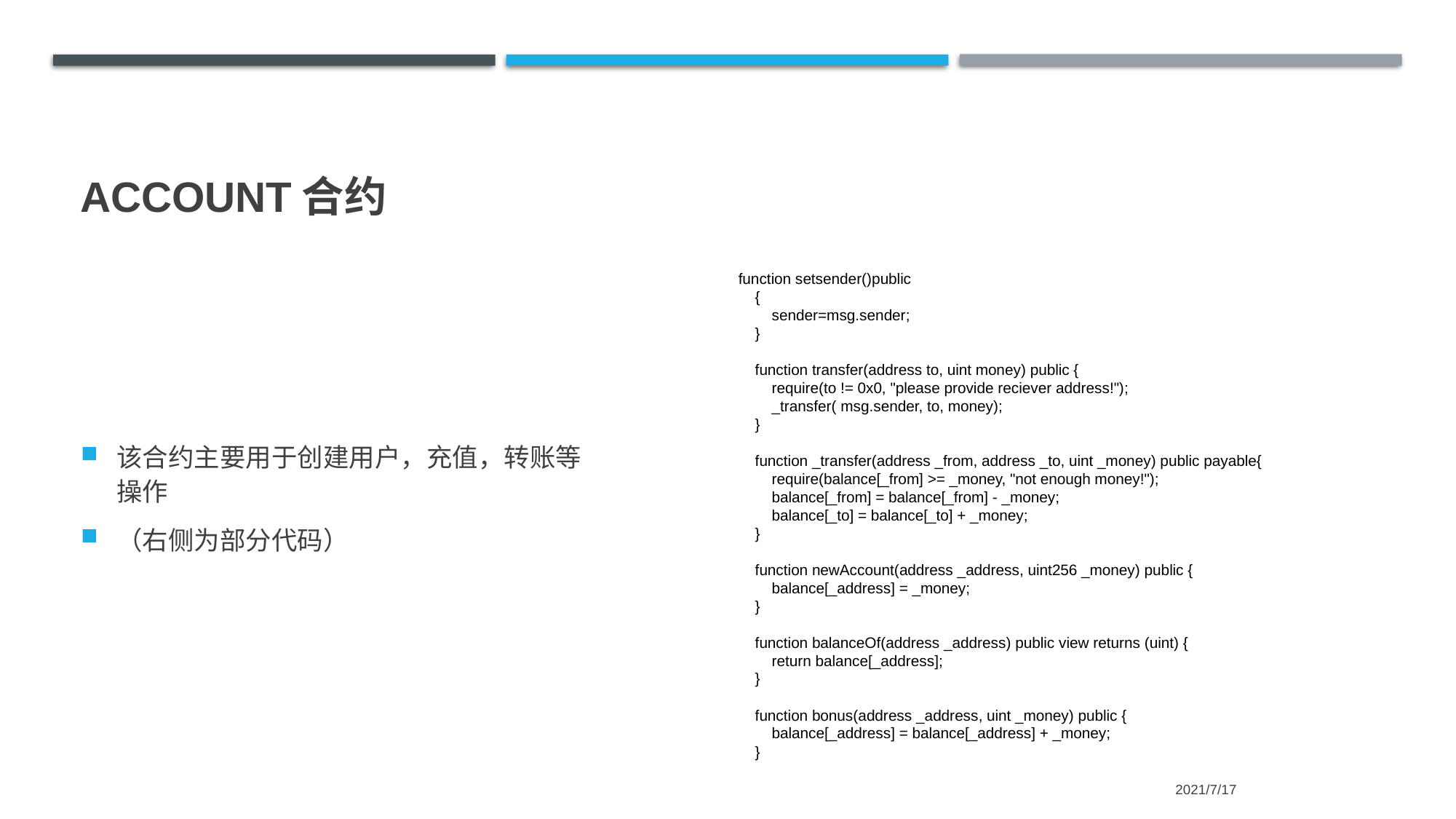

# Account合约
function setsender()public
    {
        sender=msg.sender;
    }
    function transfer(address to, uint money) public {
        require(to != 0x0, "please provide reciever address!");
        _transfer( msg.sender, to, money);
    }
    
    function _transfer(address _from, address _to, uint _money) public payable{
        require(balance[_from] >= _money, "not enough money!");
        balance[_from] = balance[_from] - _money;
        balance[_to] = balance[_to] + _money;
    }
    
    function newAccount(address _address, uint256 _money) public {
        balance[_address] = _money;
    }
    function balanceOf(address _address) public view returns (uint) {
        return balance[_address];
    }
    function bonus(address _address, uint _money) public {
        balance[_address] = balance[_address] + _money;
    }
该合约主要用于创建用户，充值，转账等操作
（右侧为部分代码）
2021/7/17